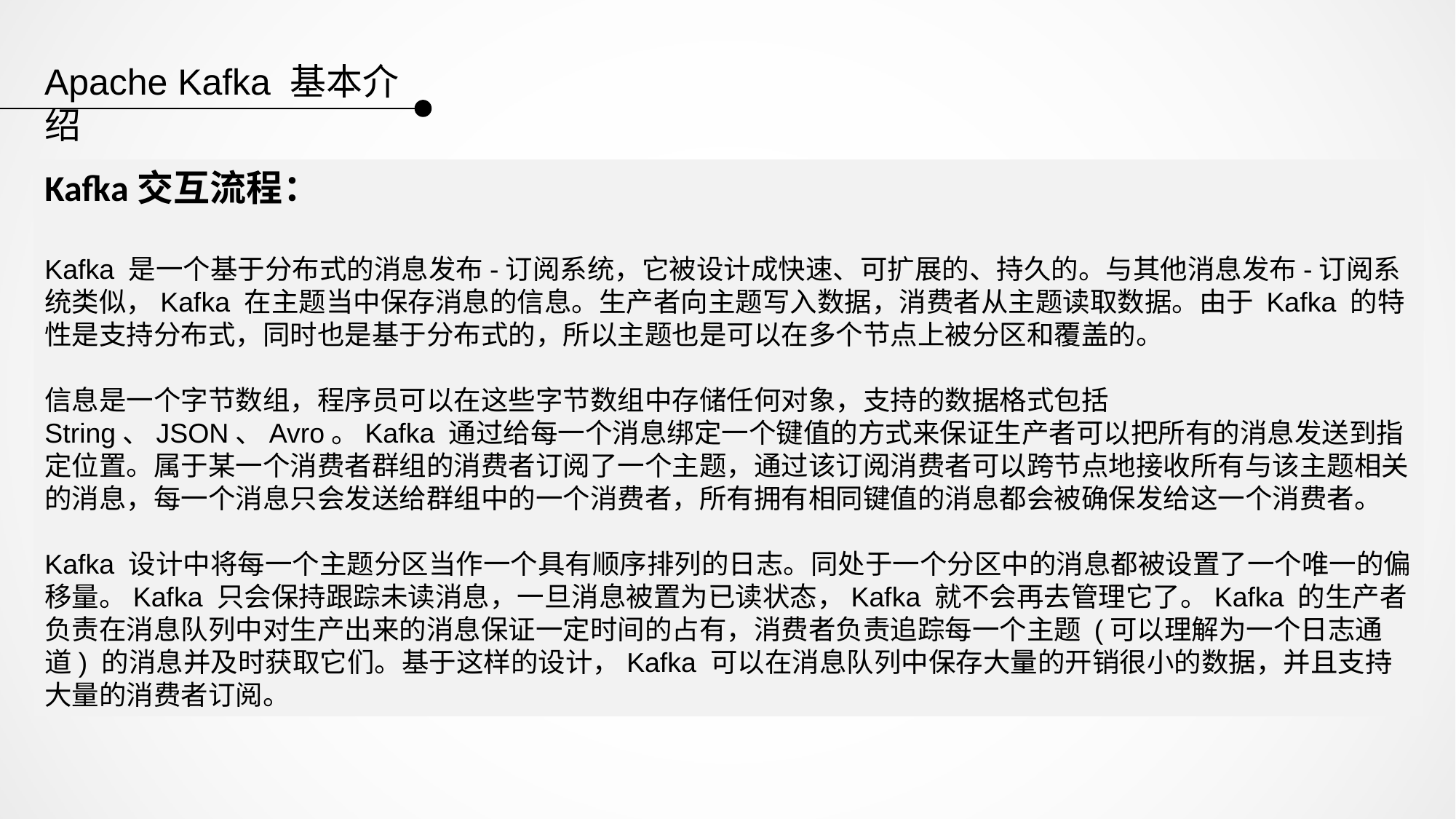

Apache Kafka 基本介绍

Kafka交互流程：

Kafka 是一个基于分布式的消息发布-订阅系统，它被设计成快速、可扩展的、持久的。与其他消息发布-订阅系统类似，Kafka 在主题当中保存消息的信息。生产者向主题写入数据，消费者从主题读取数据。由于 Kafka 的特性是支持分布式，同时也是基于分布式的，所以主题也是可以在多个节点上被分区和覆盖的。

信息是一个字节数组，程序员可以在这些字节数组中存储任何对象，支持的数据格式包括 String、JSON、Avro。Kafka 通过给每一个消息绑定一个键值的方式来保证生产者可以把所有的消息发送到指定位置。属于某一个消费者群组的消费者订阅了一个主题，通过该订阅消费者可以跨节点地接收所有与该主题相关的消息，每一个消息只会发送给群组中的一个消费者，所有拥有相同键值的消息都会被确保发给这一个消费者。

Kafka 设计中将每一个主题分区当作一个具有顺序排列的日志。同处于一个分区中的消息都被设置了一个唯一的偏移量。Kafka 只会保持跟踪未读消息，一旦消息被置为已读状态，Kafka 就不会再去管理它了。Kafka 的生产者负责在消息队列中对生产出来的消息保证一定时间的占有，消费者负责追踪每一个主题 (可以理解为一个日志通道) 的消息并及时获取它们。基于这样的设计，Kafka 可以在消息队列中保存大量的开销很小的数据，并且支持大量的消费者订阅。